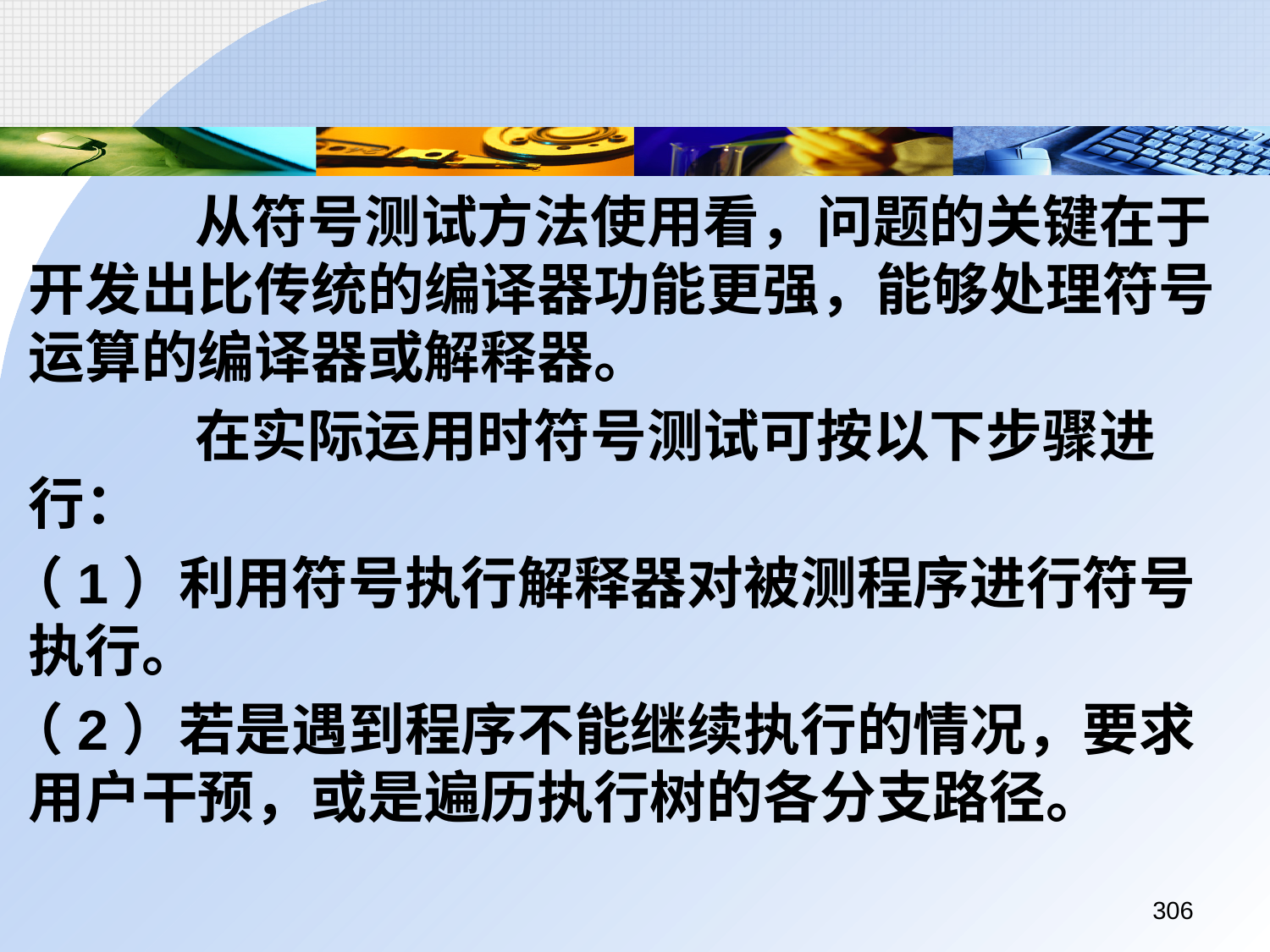

从符号测试方法使用看，问题的关键在于开发出比传统的编译器功能更强，能够处理符号运算的编译器或解释器。
		  在实际运用时符号测试可按以下步骤进行：
 （1）利用符号执行解释器对被测程序进行符号执行。
 （2）若是遇到程序不能继续执行的情况，要求用户干预，或是遍历执行树的各分支路径。

306